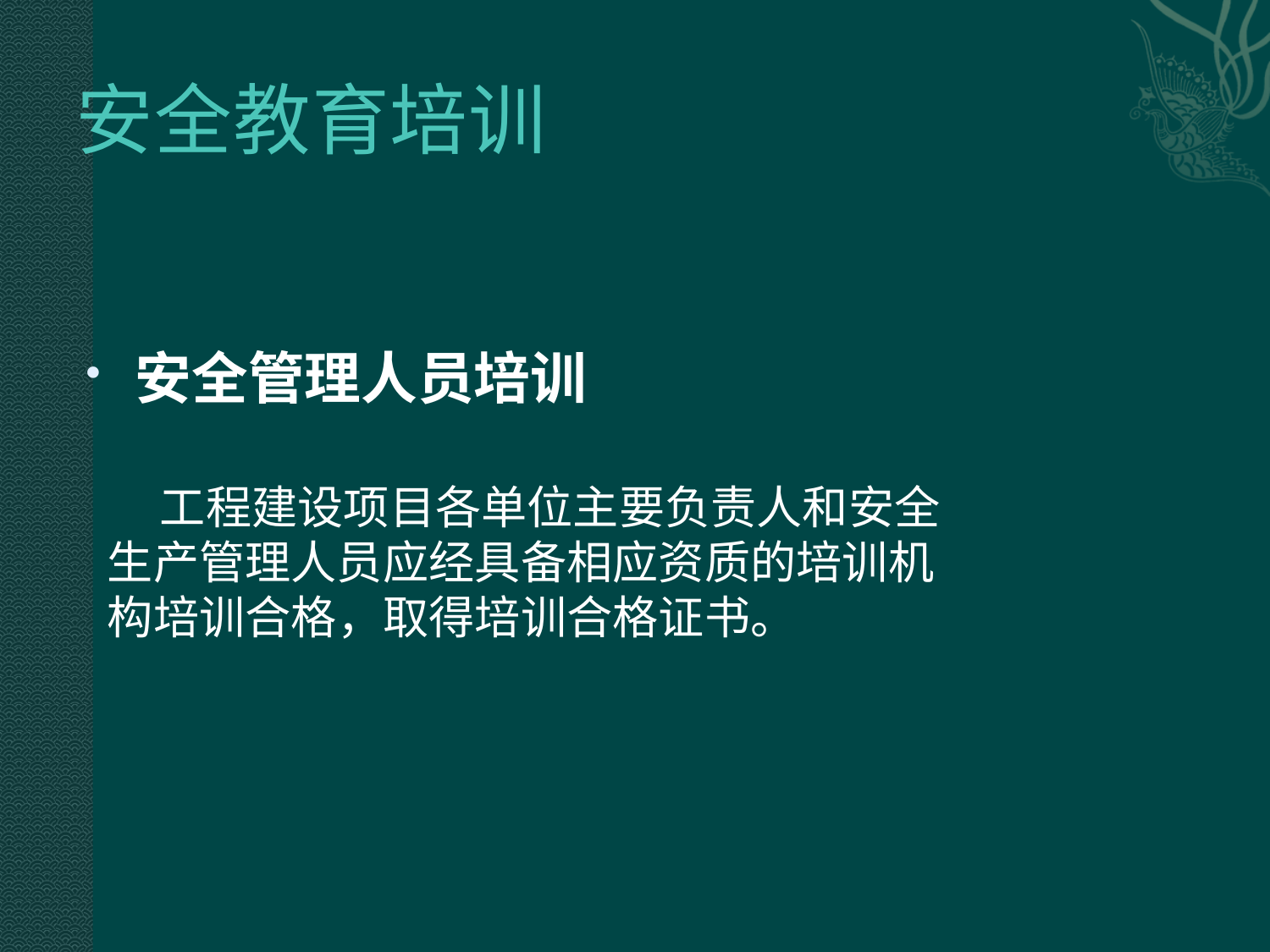

# 安全教育培训

安全管理人员培训

    工程建设项目各单位主要负责人和安全生产管理人员应经具备相应资质的培训机构培训合格，取得培训合格证书。